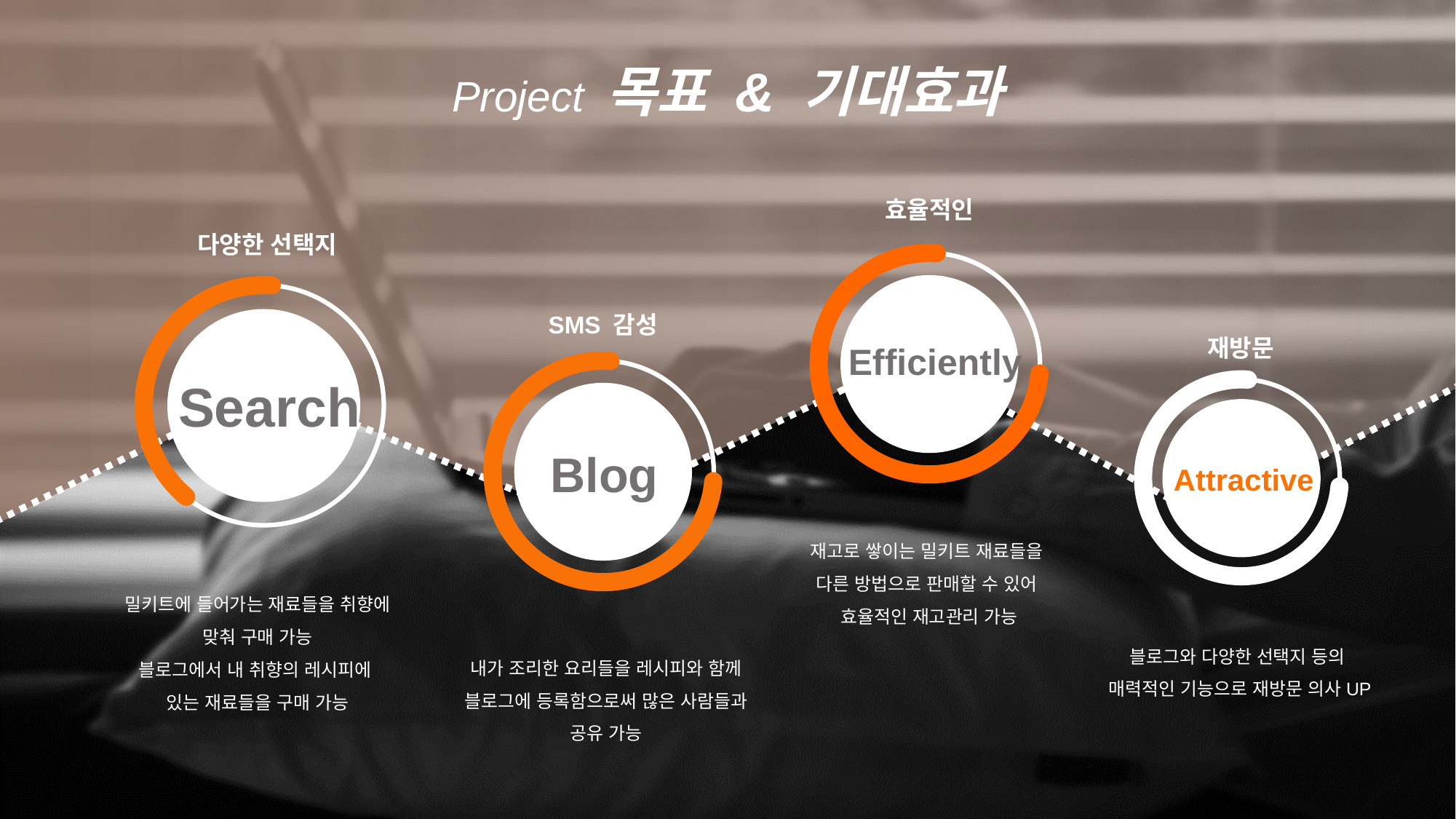

Project 목표 & 기대효과
효율적인
다양한 선택지

Efficiently

SMS 감성

재방문

Blog
Search

Attractive
재고로 쌓이는 밀키트 재료들을
다른 방법으로 판매할 수 있어
효율적인 재고관리 가능
밀키트에 들어가는 재료들을 취향에 맞춰 구매 가능
블로그에서 내 취향의 레시피에
있는 재료들을 구매 가능
블로그와 다양한 선택지 등의
매력적인 기능으로 재방문 의사UP
내가 조리한 요리들을 레시피와 함께 블로그에 등록함으로써 많은 사람들과 공유 가능